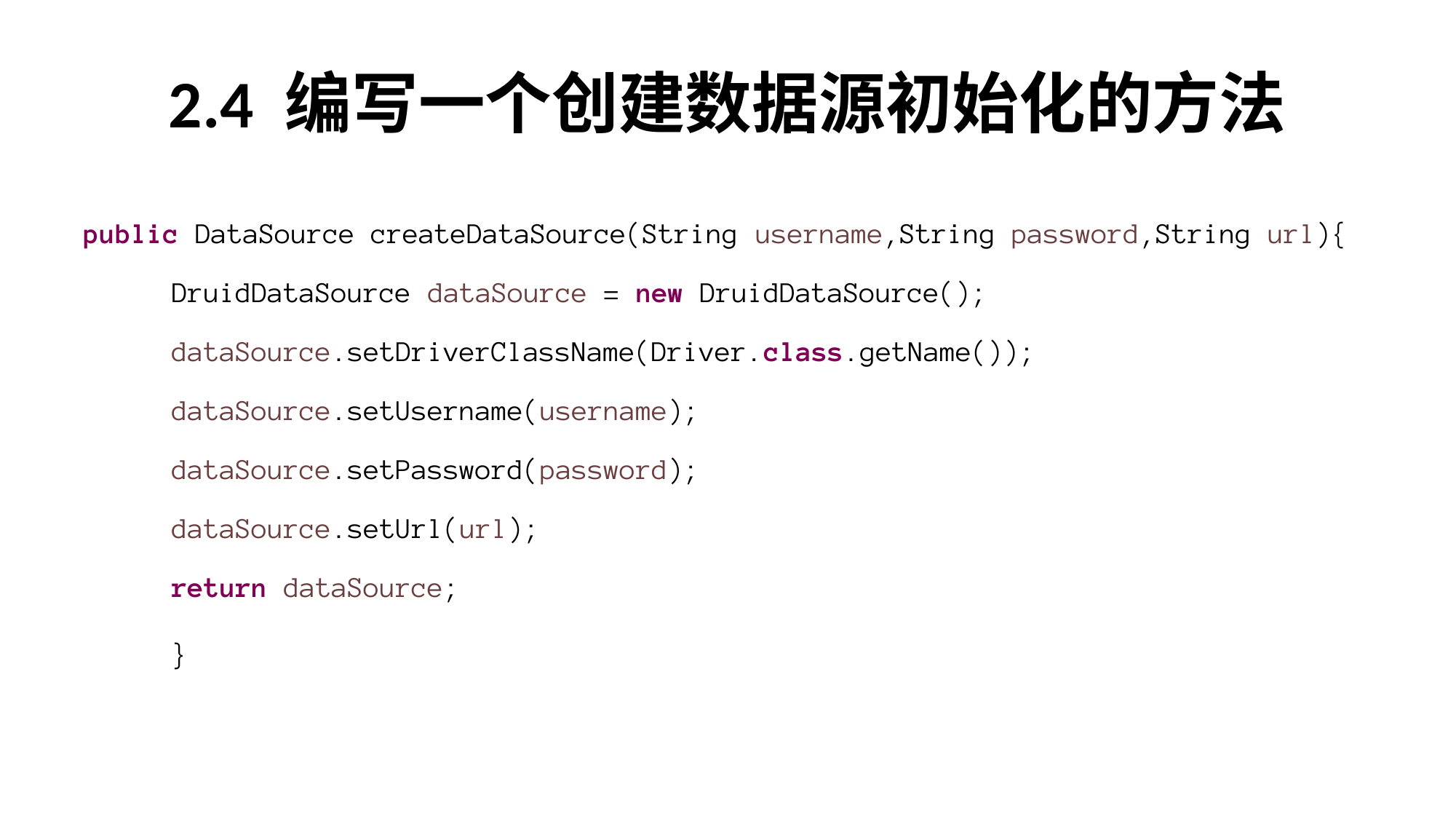

# 2.4 编写一个创建数据源初始化的方法
public DataSource createDataSource(String username,String password,String url){
		DruidDataSource dataSource = new DruidDataSource();
		dataSource.setDriverClassName(Driver.class.getName());
		dataSource.setUsername(username);
		dataSource.setPassword(password);
		dataSource.setUrl(url);
		return dataSource;
	}